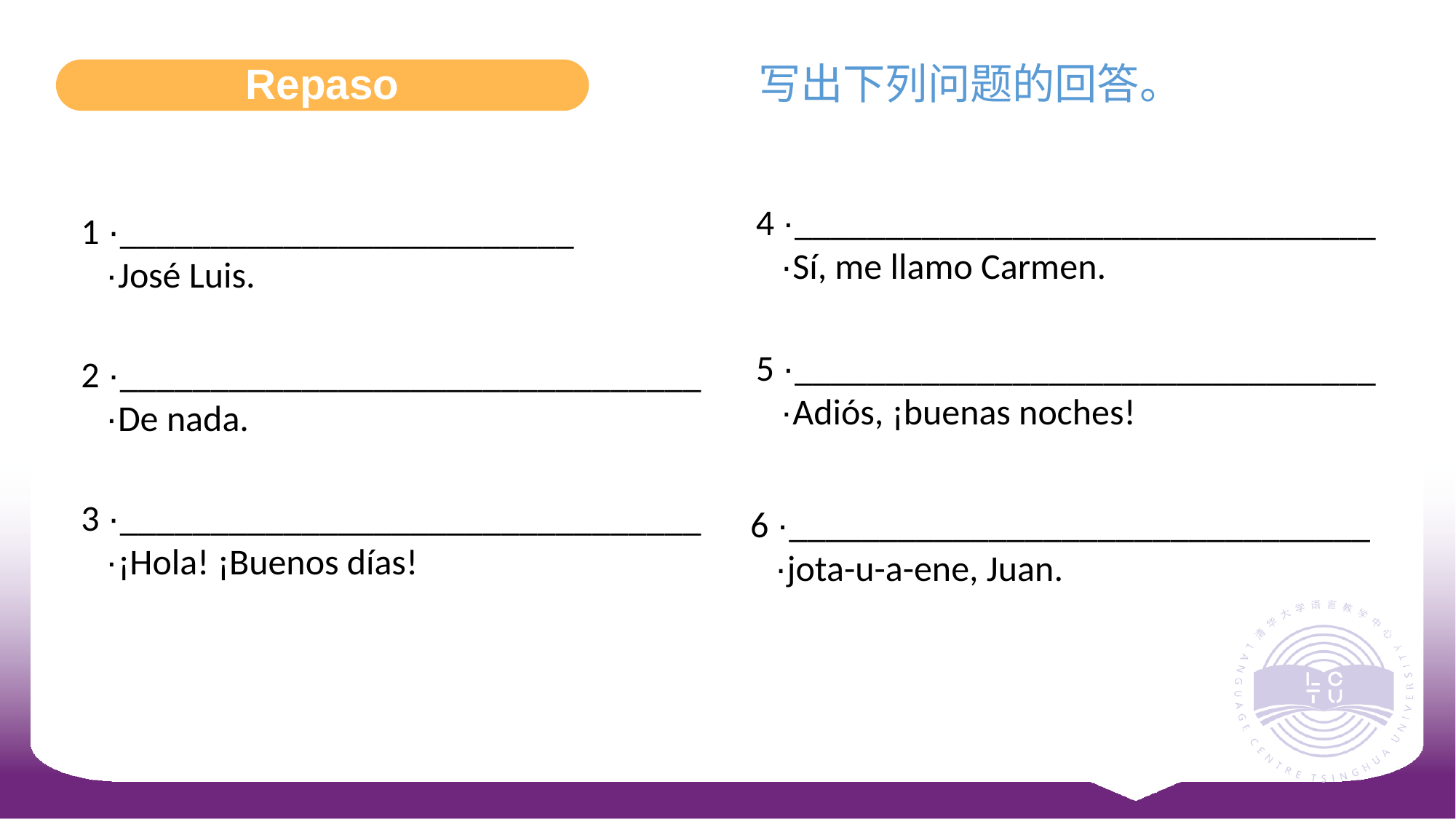

Repaso

写出下列问题的回答。
4 ·________________________________
   ·Sí, me llamo Carmen.
1 ·_________________________
   ·José Luis.
5 ·________________________________
   ·Adiós, ¡buenas noches!
2 ·________________________________
   ·De nada.
3 ·________________________________
   ·¡Hola! ¡Buenos días!
6 ·________________________________
   ·jota-u-a-ene, Juan.